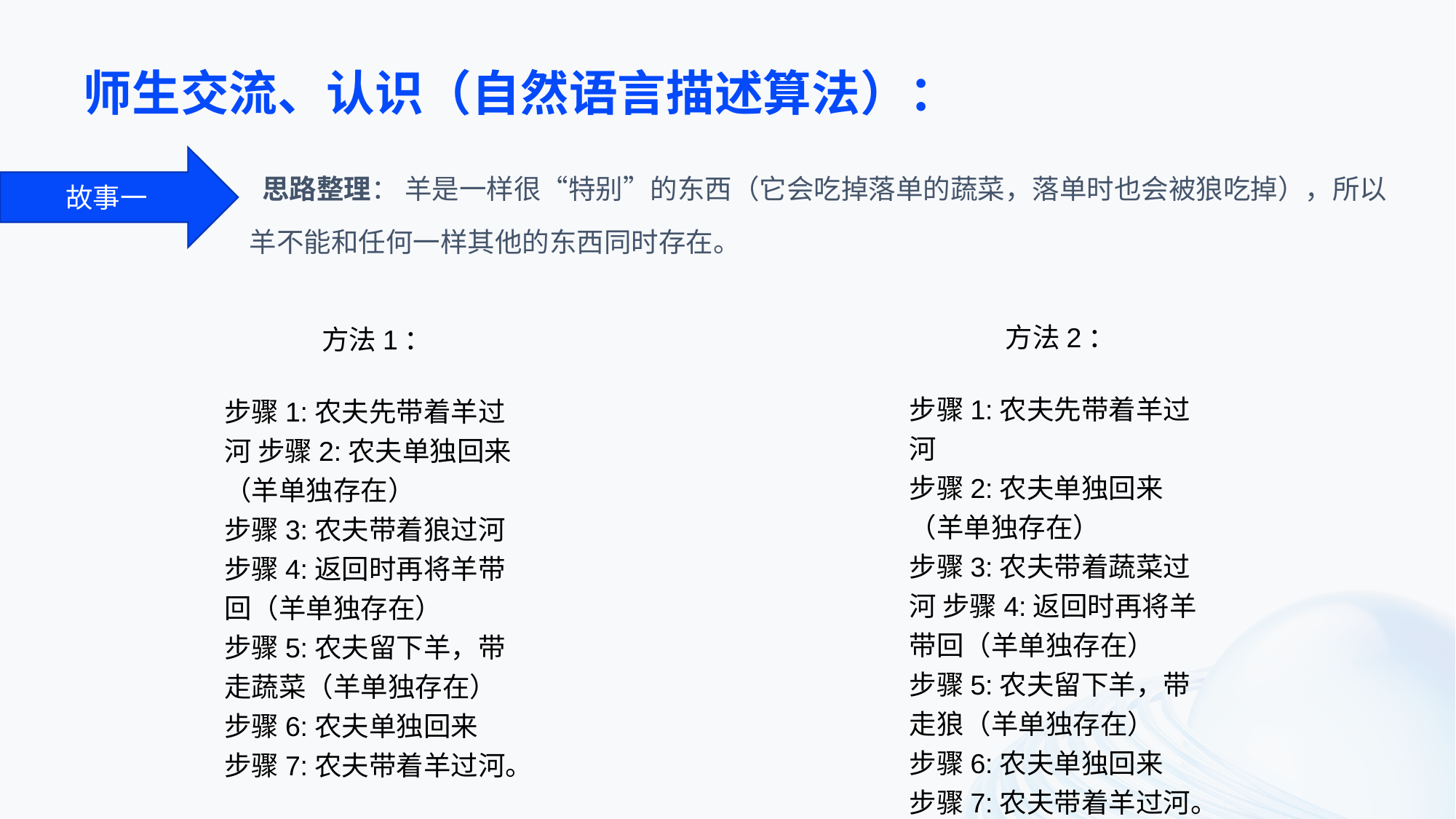

师生交流、认识（自然语言描述算法）：
故事一
 思路整理： 羊是一样很“特别”的东西（它会吃掉落单的蔬菜，落单时也会被狼吃掉），所以羊不能和任何一样其他的东西同时存在。

方法2：

步骤1:农夫先带着羊过河
步骤2:农夫单独回来（羊单独存在）
步骤3:农夫带着蔬菜过河 步骤4:返回时再将羊带回（羊单独存在）
步骤5:农夫留下羊，带走狼（羊单独存在）
步骤6:农夫单独回来
步骤7:农夫带着羊过河。

方法1：

步骤1:农夫先带着羊过河 步骤2:农夫单独回来（羊单独存在）
步骤3:农夫带着狼过河
步骤4:返回时再将羊带回（羊单独存在）
步骤5:农夫留下羊，带走蔬菜（羊单独存在）
步骤6:农夫单独回来
步骤7:农夫带着羊过河。